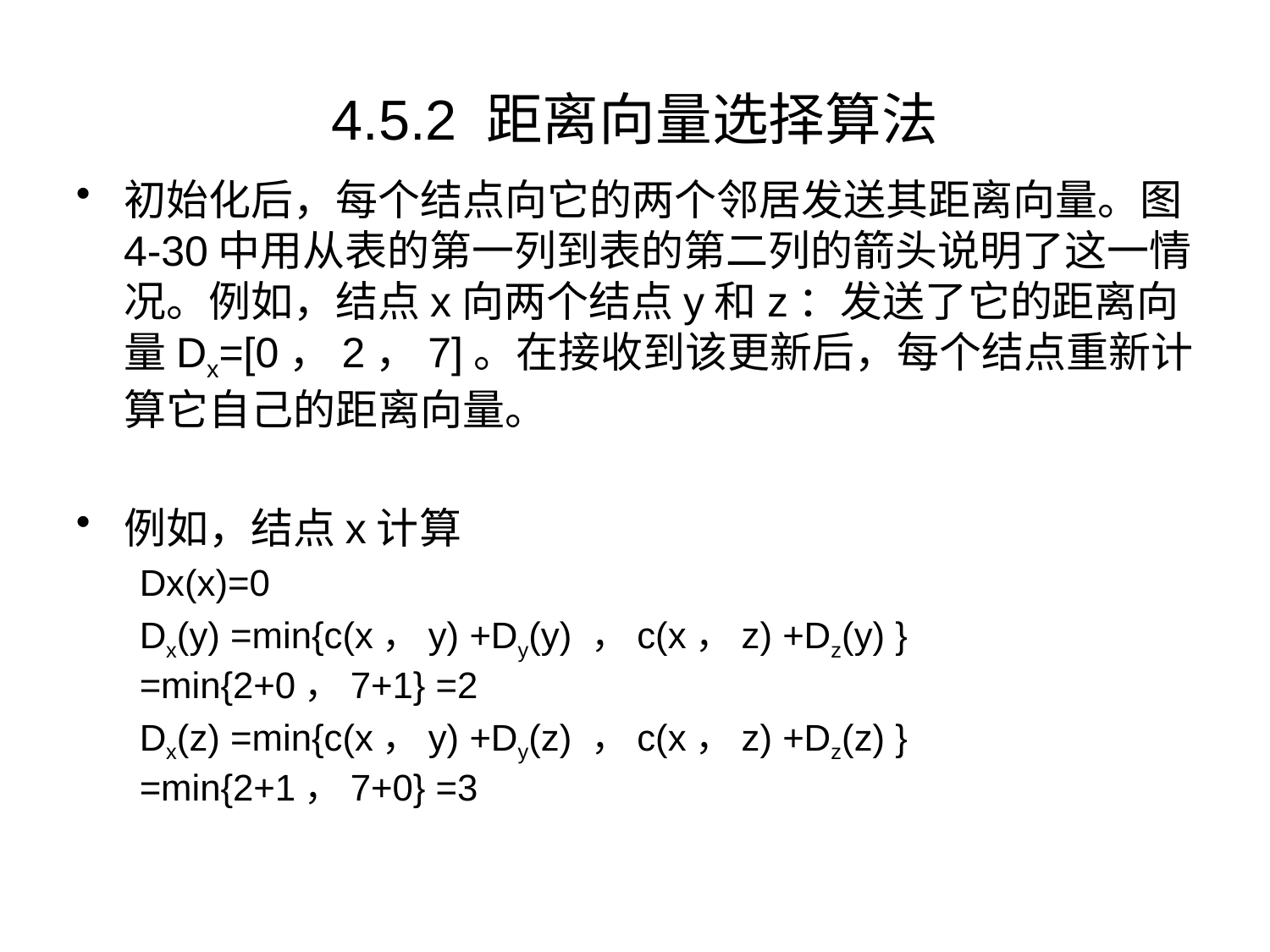

# 4.5.2 距离向量选择算法
初始化后，每个结点向它的两个邻居发送其距离向量。图4-30中用从表的第一列到表的第二列的箭头说明了这一情况。例如，结点x向两个结点y和z：发送了它的距离向量Dx=[0，2，7]。在接收到该更新后，每个结点重新计算它自己的距离向量。

例如，结点x计算
Dx(x)=0
Dx(y) =min{c(x，y) +Dy(y) ，c(x，z) +Dz(y) } =min{2+0，7+1} =2
Dx(z) =min{c(x，y) +Dy(z) ，c(x，z) +Dz(z) } =min{2+1，7+0} =3